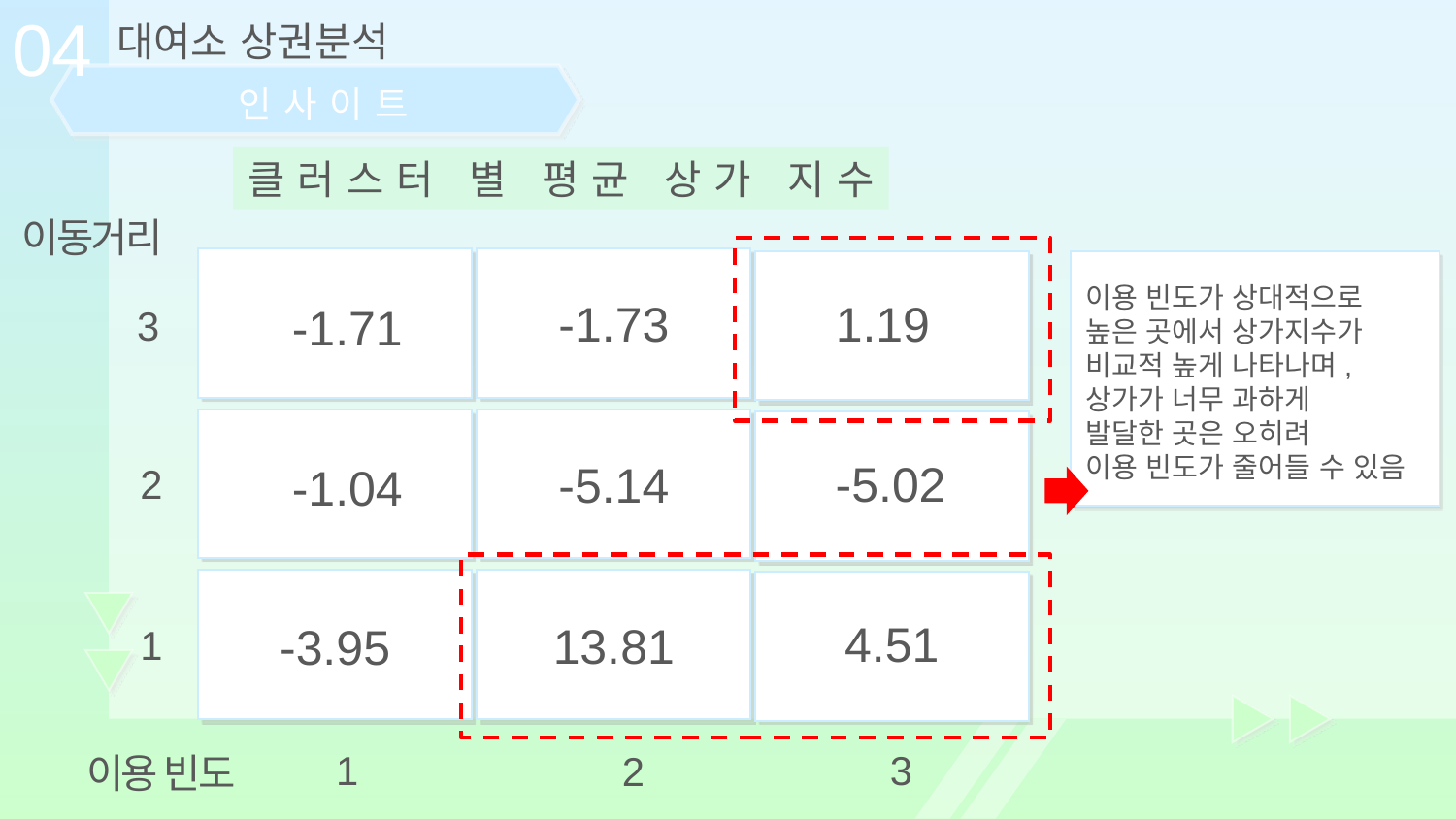

04
대여소 상권분석
인사이트
클러스터 별 평균 상가 지수
이동거리

이용 빈도가 상대적으로
높은 곳에서 상가지수가
비교적 높게 나타나며,
상가가 너무 과하게
발달한 곳은 오히려
이용 빈도가 줄어들 수 있음
1.19
-1.73
-1.71
3

-5.02
-5.14
-1.04
2

4.51
13.81
-3.95
1
1
3
2
이용 빈도